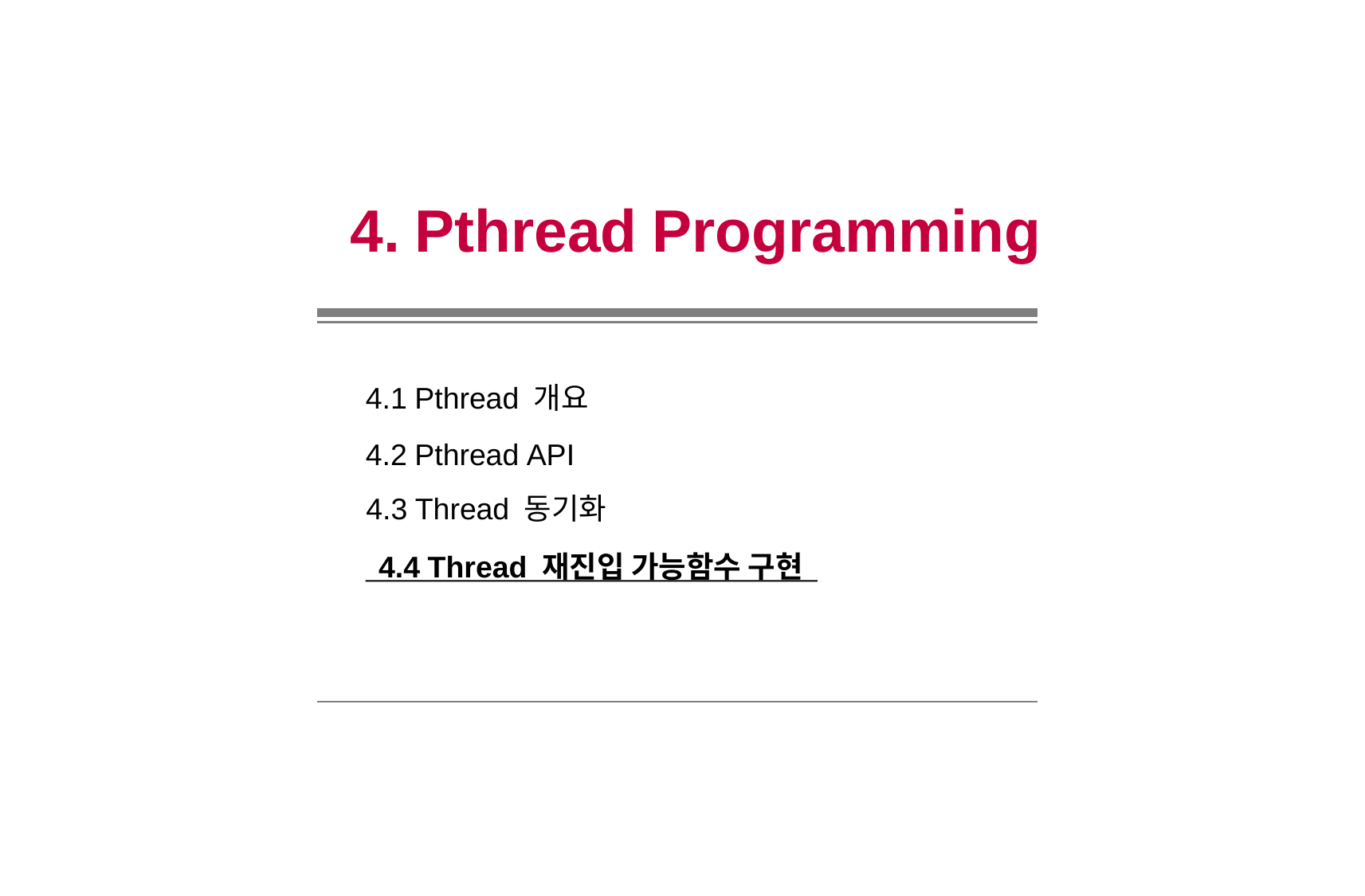

4. Pthread Programming

4.1 Pthread 개요

4.2 Pthread API
4.3 Thread 동기화
4.4 Thread 재진입 가능함수 구현